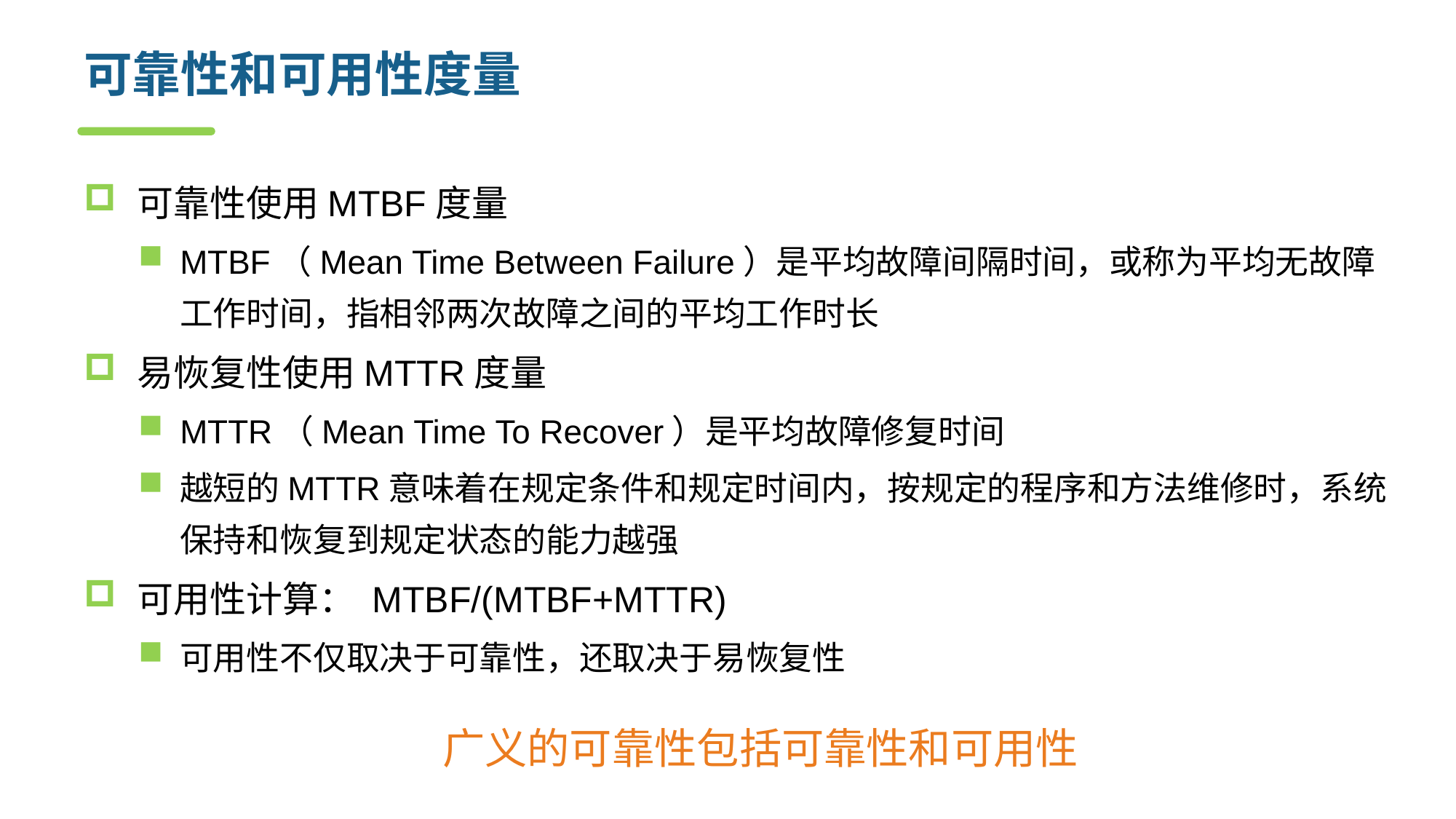

# 可靠性和可用性度量
可靠性使用MTBF度量
MTBF（Mean Time Between Failure）是平均故障间隔时间，或称为平均无故障工作时间，指相邻两次故障之间的平均工作时长
易恢复性使用MTTR度量
MTTR（Mean Time To Recover）是平均故障修复时间
越短的MTTR意味着在规定条件和规定时间内，按规定的程序和方法维修时，系统保持和恢复到规定状态的能力越强
可用性计算： MTBF/(MTBF+MTTR)
可用性不仅取决于可靠性，还取决于易恢复性
广义的可靠性包括可靠性和可用性
82